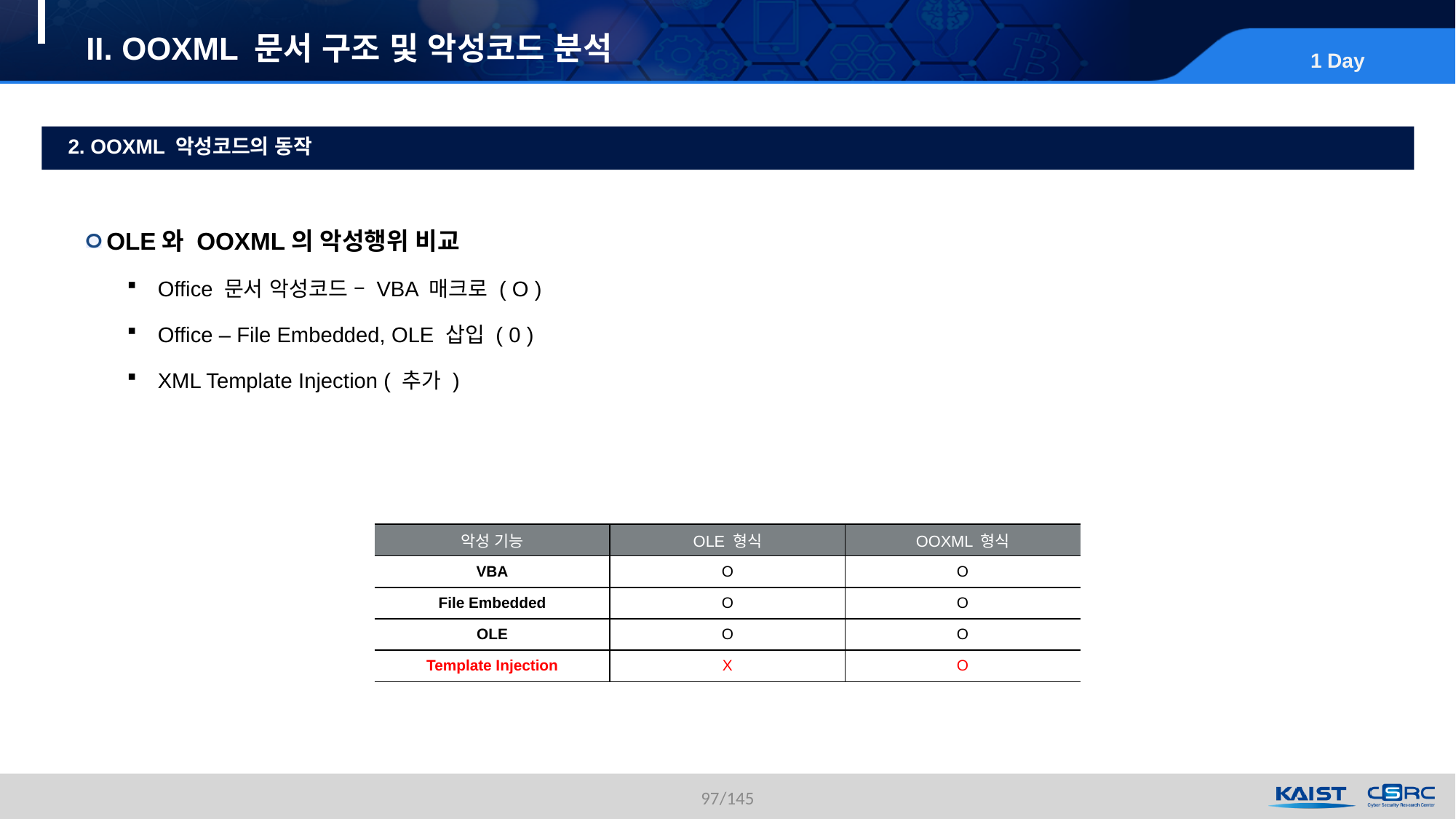

# II. OOXML 문서 구조 및 악성코드 분석
2. OOXML 악성코드의 동작
OLE와 OOXML의 악성행위 비교
Office 문서 악성코드 – VBA 매크로 ( O )
Office – File Embedded, OLE 삽입 ( 0 )
XML Template Injection ( 추가 )

| 악성 기능 | OLE 형식 | OOXML 형식 |
| --- | --- | --- |
| VBA | O | O |
| File Embedded | O | O |
| OLE | O | O |
| Template Injection | X | O |
97/145